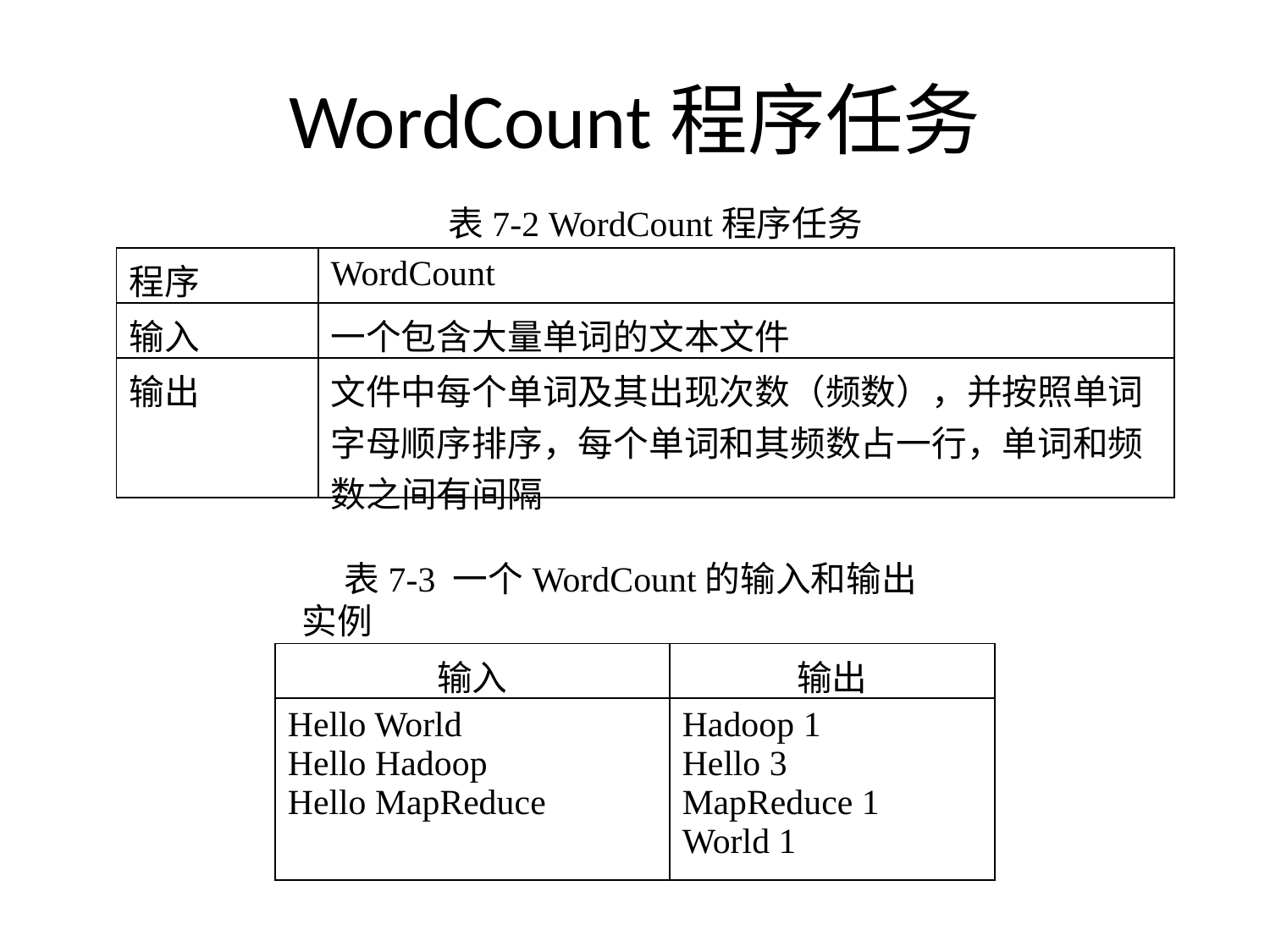

# WordCount程序任务
表7-2 WordCount程序任务
| 程序 | WordCount |
| --- | --- |
| 输入 | 一个包含大量单词的文本文件 |
| 输出 | 文件中每个单词及其出现次数（频数），并按照单词字母顺序排序，每个单词和其频数占一行，单词和频数之间有间隔 |
表7-3 一个WordCount的输入和输出实例
| 输入 | 输出 |
| --- | --- |
| Hello World Hello Hadoop Hello MapReduce | Hadoop 1 Hello 3 MapReduce 1 World 1 |